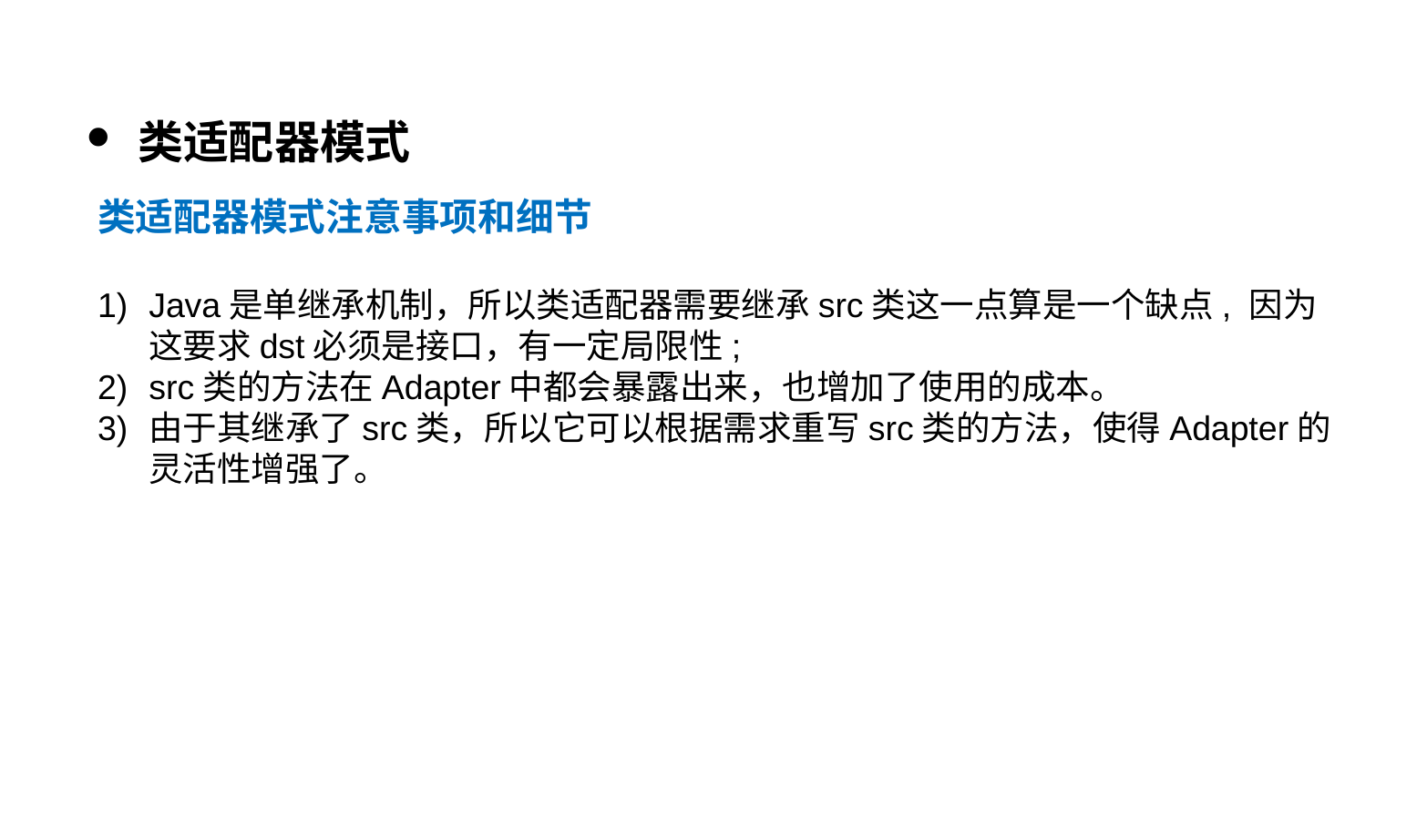

类适配器模式

类适配器模式注意事项和细节
Java是单继承机制，所以类适配器需要继承src类这一点算是一个缺点, 因为这要求dst必须是接口，有一定局限性;
src类的方法在Adapter中都会暴露出来，也增加了使用的成本。
由于其继承了src类，所以它可以根据需求重写src类的方法，使得Adapter的灵活性增强了。